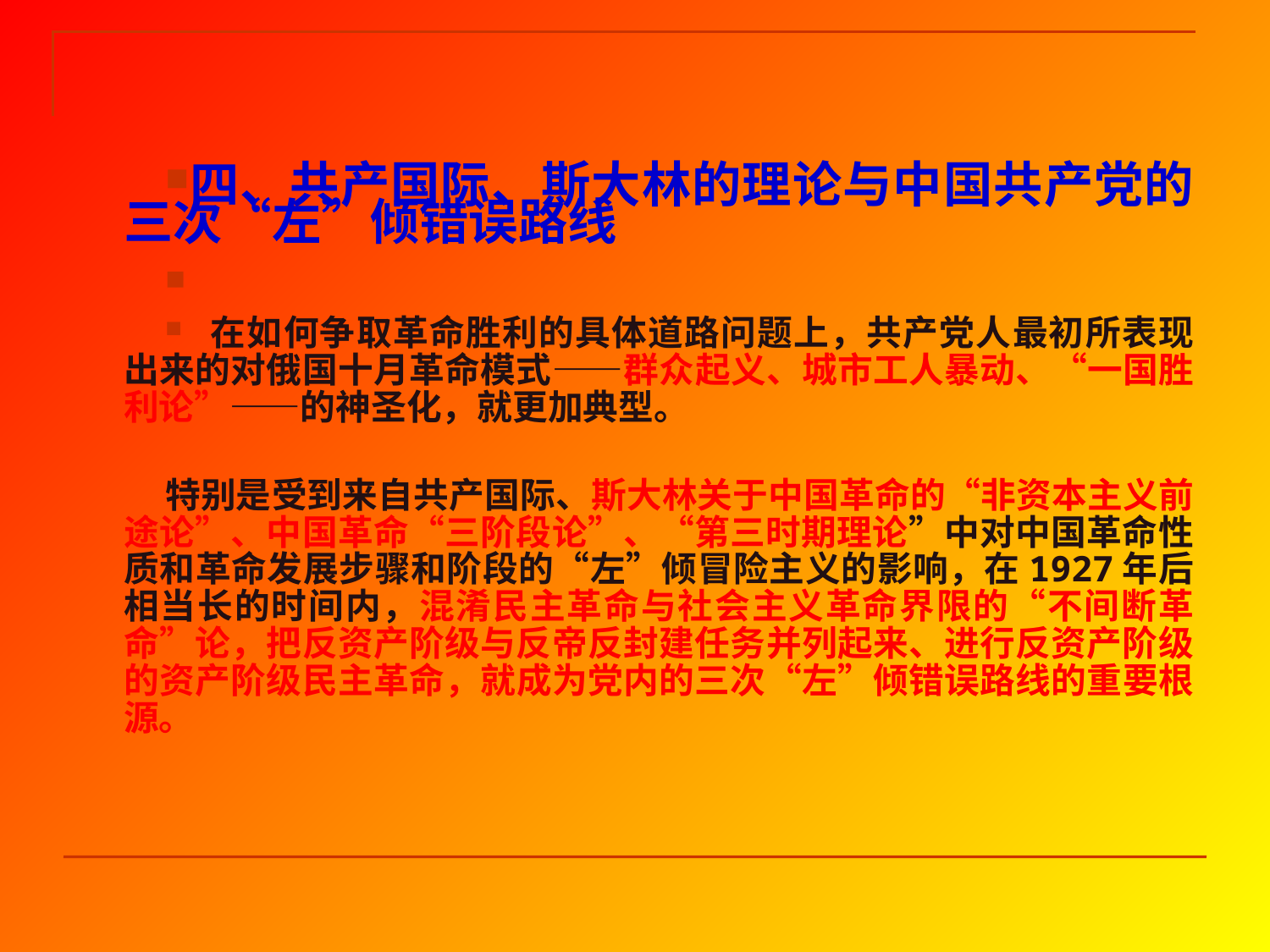

四、共产国际、斯大林的理论与中国共产党的三次“左”倾错误路线

  在如何争取革命胜利的具体道路问题上，共产党人最初所表现出来的对俄国十月革命模式——群众起义、城市工人暴动、“一国胜利论”——的神圣化，就更加典型。

    特别是受到来自共产国际、斯大林关于中国革命的“非资本主义前途论”、中国革命“三阶段论”、“第三时期理论”中对中国革命性质和革命发展步骤和阶段的“左”倾冒险主义的影响，在1927年后相当长的时间内，混淆民主革命与社会主义革命界限的“不间断革命”论，把反资产阶级与反帝反封建任务并列起来、进行反资产阶级的资产阶级民主革命，就成为党内的三次“左”倾错误路线的重要根源。